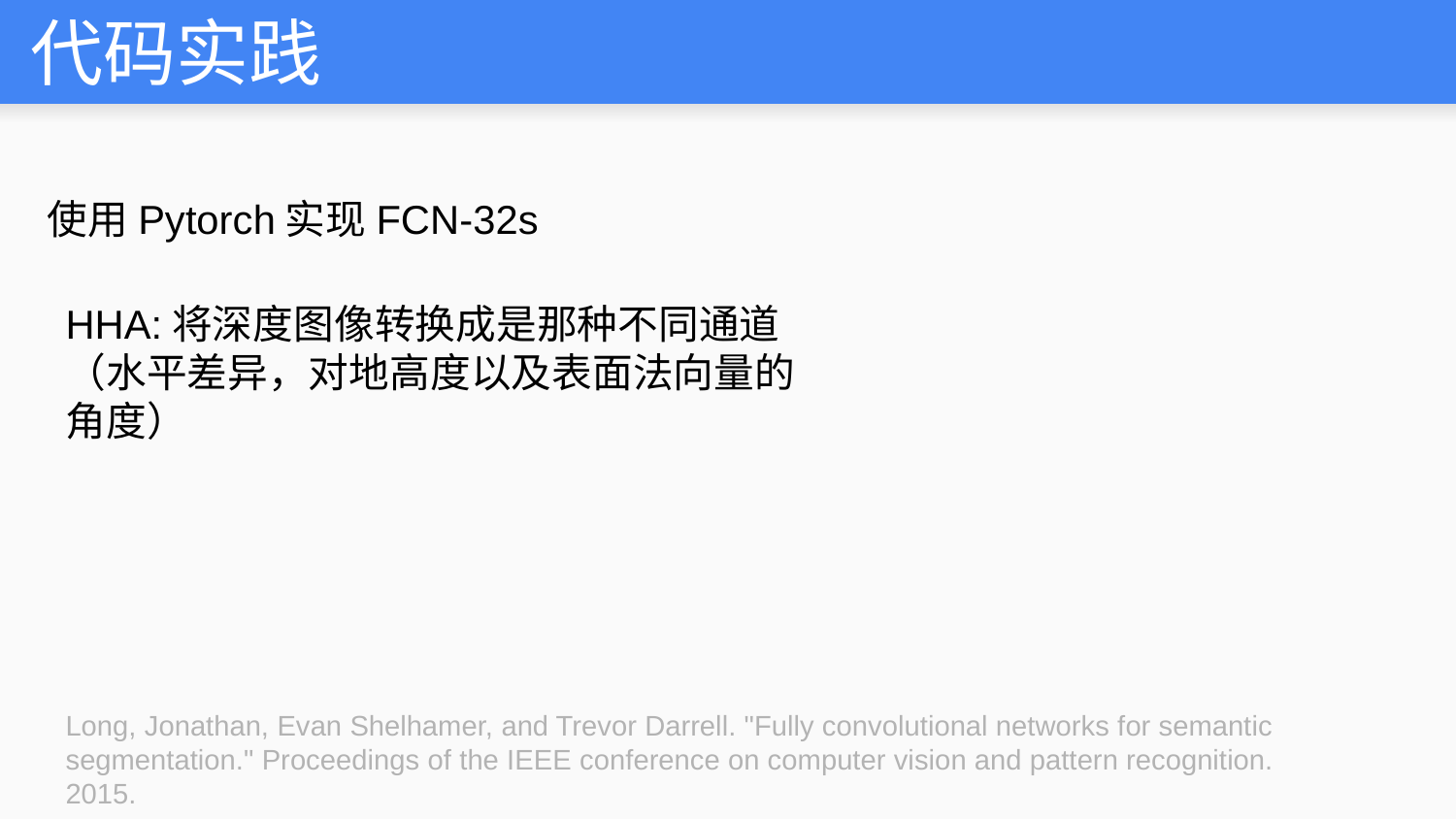

# 代码实践
使用Pytorch实现FCN-32s
HHA:将深度图像转换成是那种不同通道（水平差异，对地高度以及表面法向量的角度）
Long, Jonathan, Evan Shelhamer, and Trevor Darrell. "Fully convolutional networks for semantic segmentation." Proceedings of the IEEE conference on computer vision and pattern recognition. 2015.